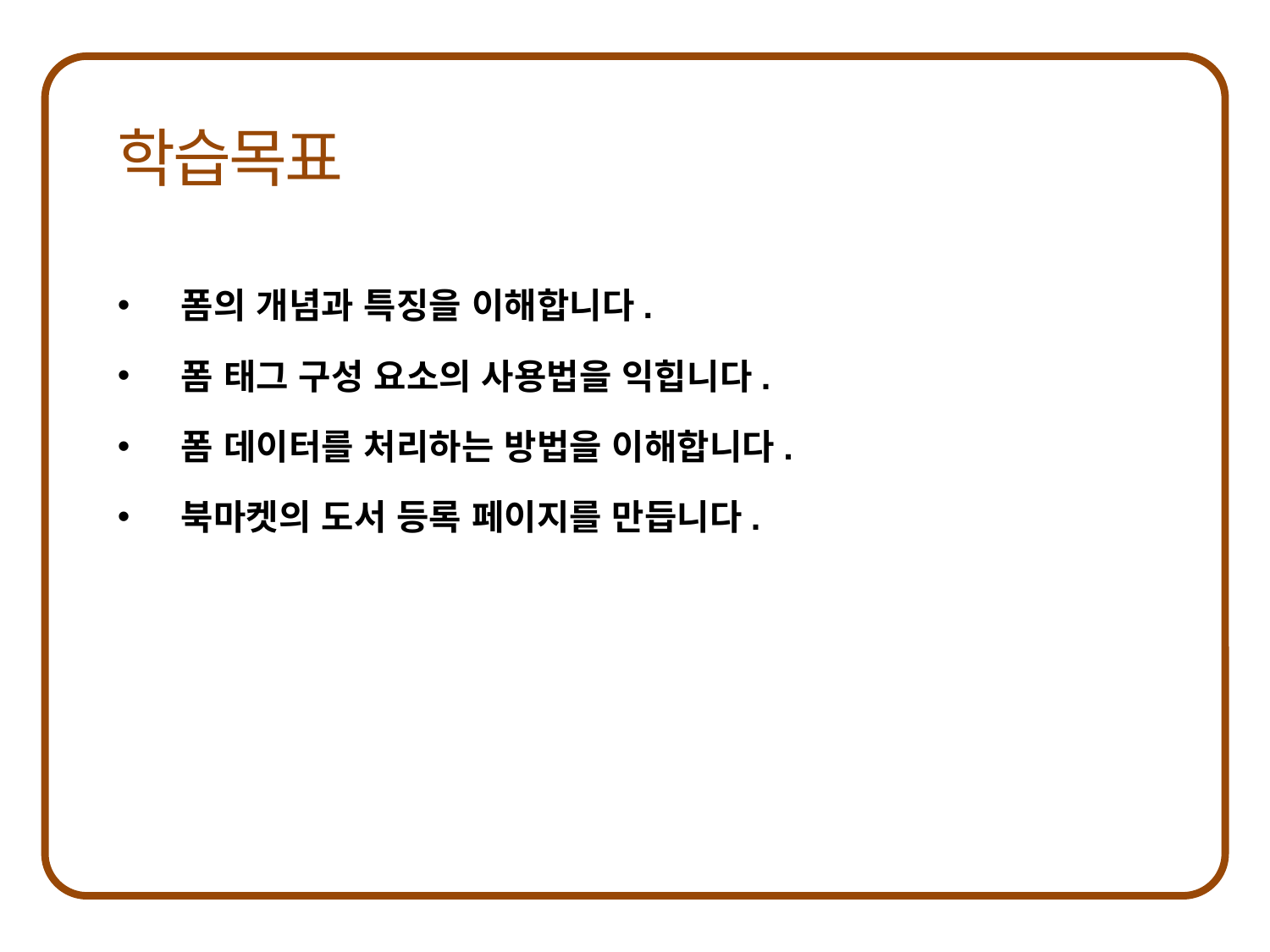

폼의 개념과 특징을 이해합니다.
폼 태그 구성 요소의 사용법을 익힙니다.
폼 데이터를 처리하는 방법을 이해합니다.
북마켓의 도서 등록 페이지를 만듭니다.